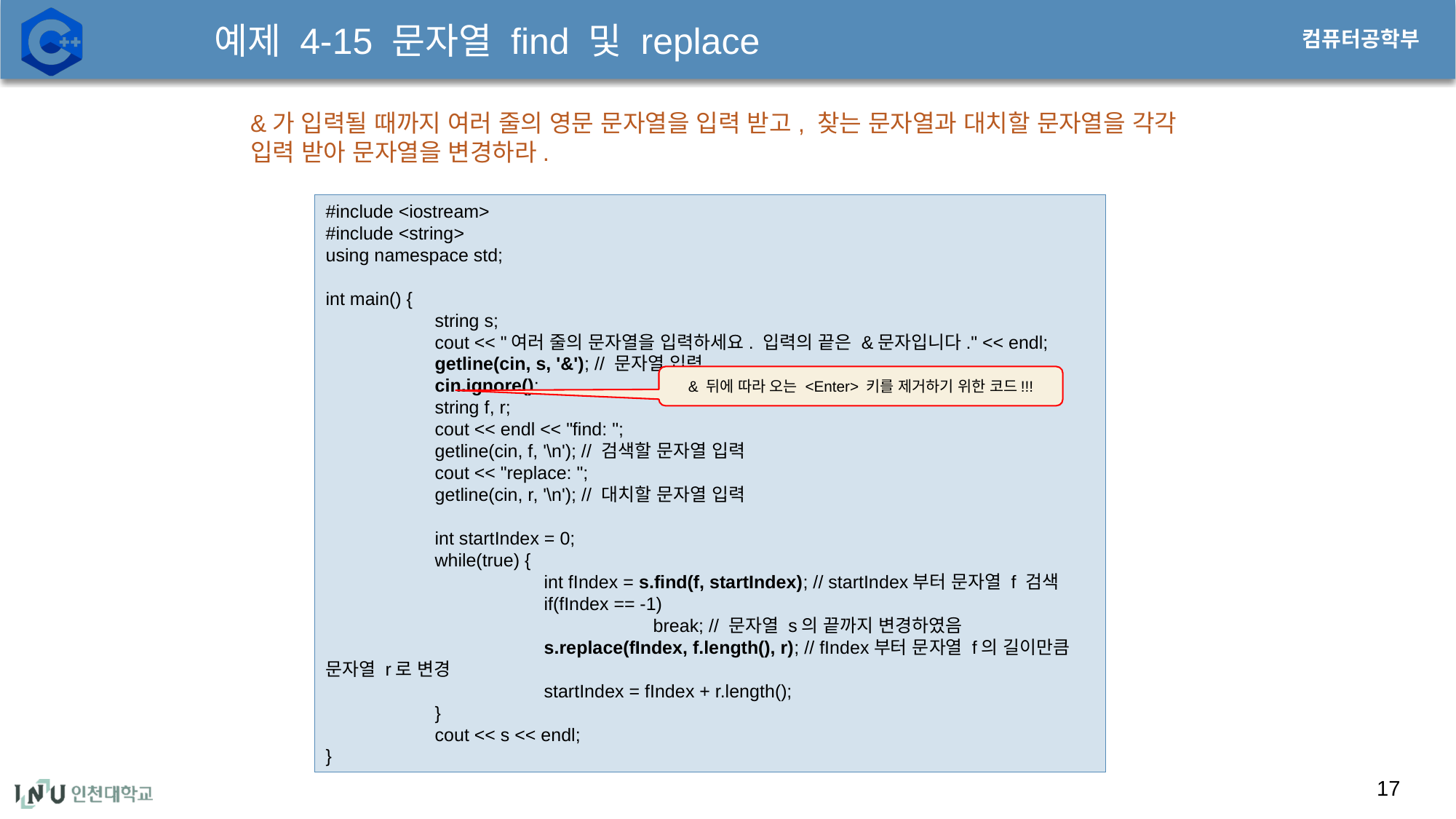

# 예제 4-15 문자열 find 및 replace

&가 입력될 때까지 여러 줄의 영문 문자열을 입력 받고, 찾는 문자열과 대치할 문자열을 각각 입력 받아 문자열을 변경하라.
#include <iostream>
#include <string>
using namespace std;

int main() {
	string s;
	cout << "여러 줄의 문자열을 입력하세요. 입력의 끝은 &문자입니다." << endl;
	getline(cin, s, '&'); // 문자열 입력
	cin.ignore();
	string f, r;
	cout << endl << "find: ";
	getline(cin, f, '\n'); // 검색할 문자열 입력
	cout << "replace: ";
	getline(cin, r, '\n'); // 대치할 문자열 입력

	int startIndex = 0;
	while(true) {
		int fIndex = s.find(f, startIndex); // startIndex부터 문자열 f 검색
		if(fIndex == -1)
			break; // 문자열 s의 끝까지 변경하였음
		s.replace(fIndex, f.length(), r); // fIndex부터 문자열 f의 길이만큼 문자열 r로 변경
		startIndex = fIndex + r.length();
	}
	cout << s << endl;
}
& 뒤에 따라 오는 <Enter> 키를 제거하기 위한 코드!!!